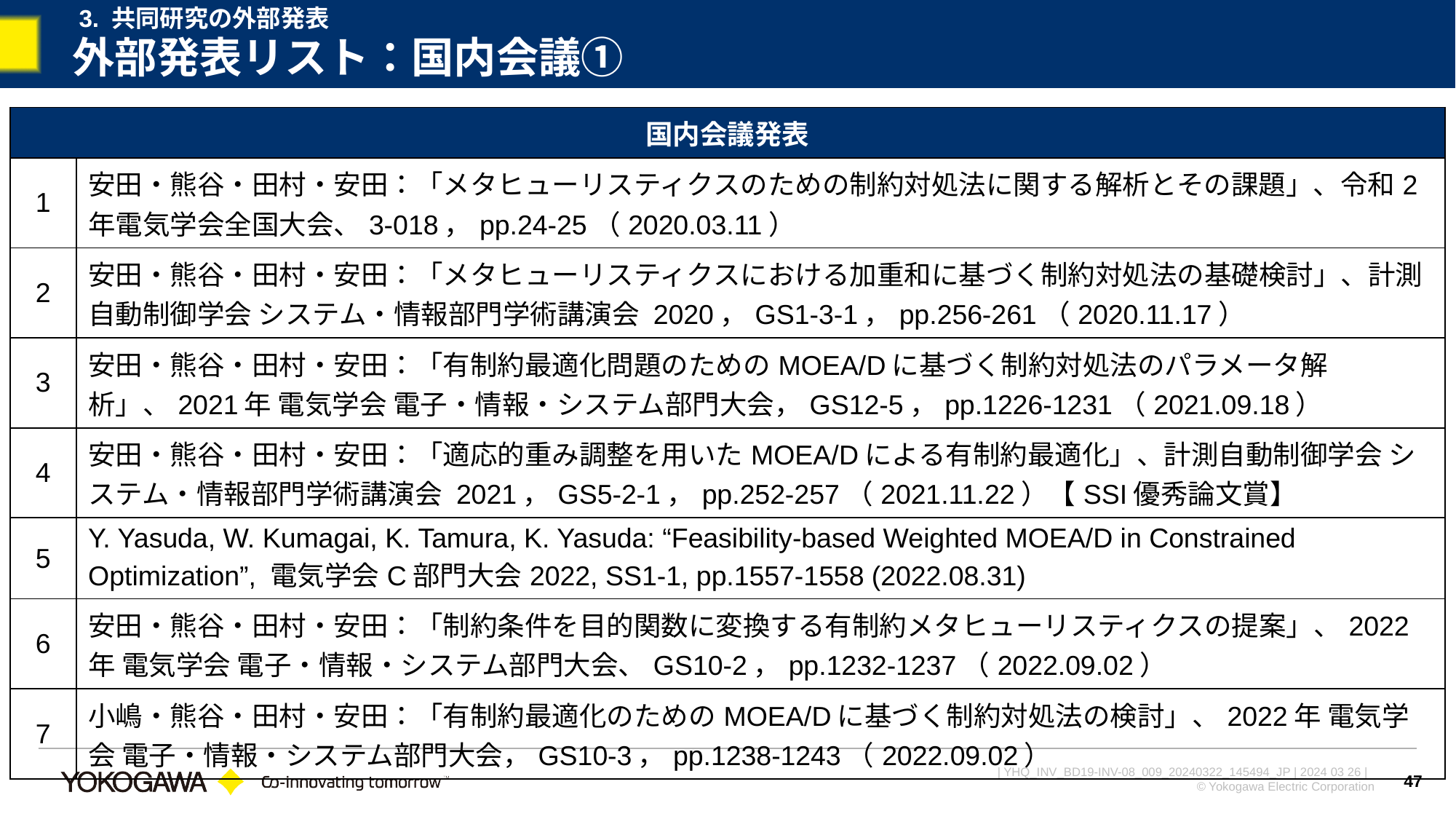

3. 共同研究の外部発表
# 外部発表リスト：国内会議①
| 国内会議発表 |  |
| --- | --- |
| 1 | 安田・熊谷・田村・安田：「メタヒューリスティクスのための制約対処法に関する解析とその課題」、令和2年電気学会全国大会、3-018，pp.24-25（2020.03.11） |
| 2 | 安田・熊谷・田村・安田：「メタヒューリスティクスにおける加重和に基づく制約対処法の基礎検討」、計測自動制御学会 システム・情報部門学術講演会 2020，GS1-3-1，pp.256-261（2020.11.17） |
| 3 | 安田・熊谷・田村・安田：「有制約最適化問題のためのMOEA/Dに基づく制約対処法のパラメータ解析」、2021年 電気学会 電子・情報・システム部門大会，GS12-5，pp.1226-1231（2021.09.18） |
| 4 | 安田・熊谷・田村・安田：「適応的重み調整を用いたMOEA/Dによる有制約最適化」、計測自動制御学会 システム・情報部門学術講演会 2021，GS5-2-1，pp.252-257（2021.11.22）【SSI優秀論文賞】 |
| 5 | Y. Yasuda, W. Kumagai, K. Tamura, K. Yasuda: “Feasibility-based Weighted MOEA/D in Constrained Optimization”, 電気学会C部門大会2022, SS1-1, pp.1557-1558 (2022.08.31) |
| 6 | 安田・熊谷・田村・安田：「制約条件を目的関数に変換する有制約メタヒューリスティクスの提案」、2022年 電気学会 電子・情報・システム部門大会、GS10-2，pp.1232-1237（2022.09.02） |
| 7 | 小嶋・熊谷・田村・安田：「有制約最適化のためのMOEA/Dに基づく制約対処法の検討」、2022年 電気学会 電子・情報・システム部門大会，GS10-3，pp.1238-1243（2022.09.02） |
47